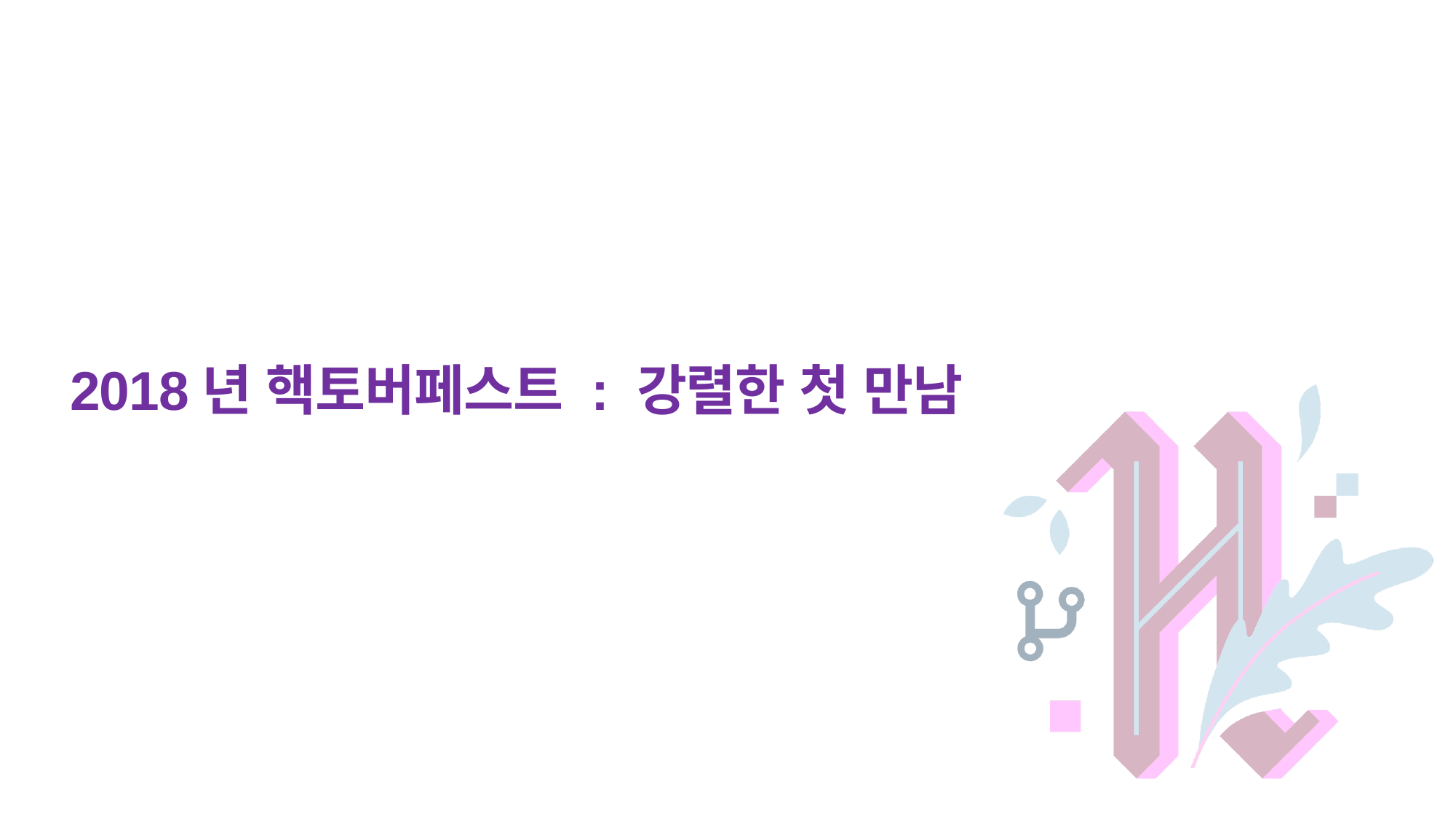

# 2018년 핵토버페스트 : 강렬한 첫 만남